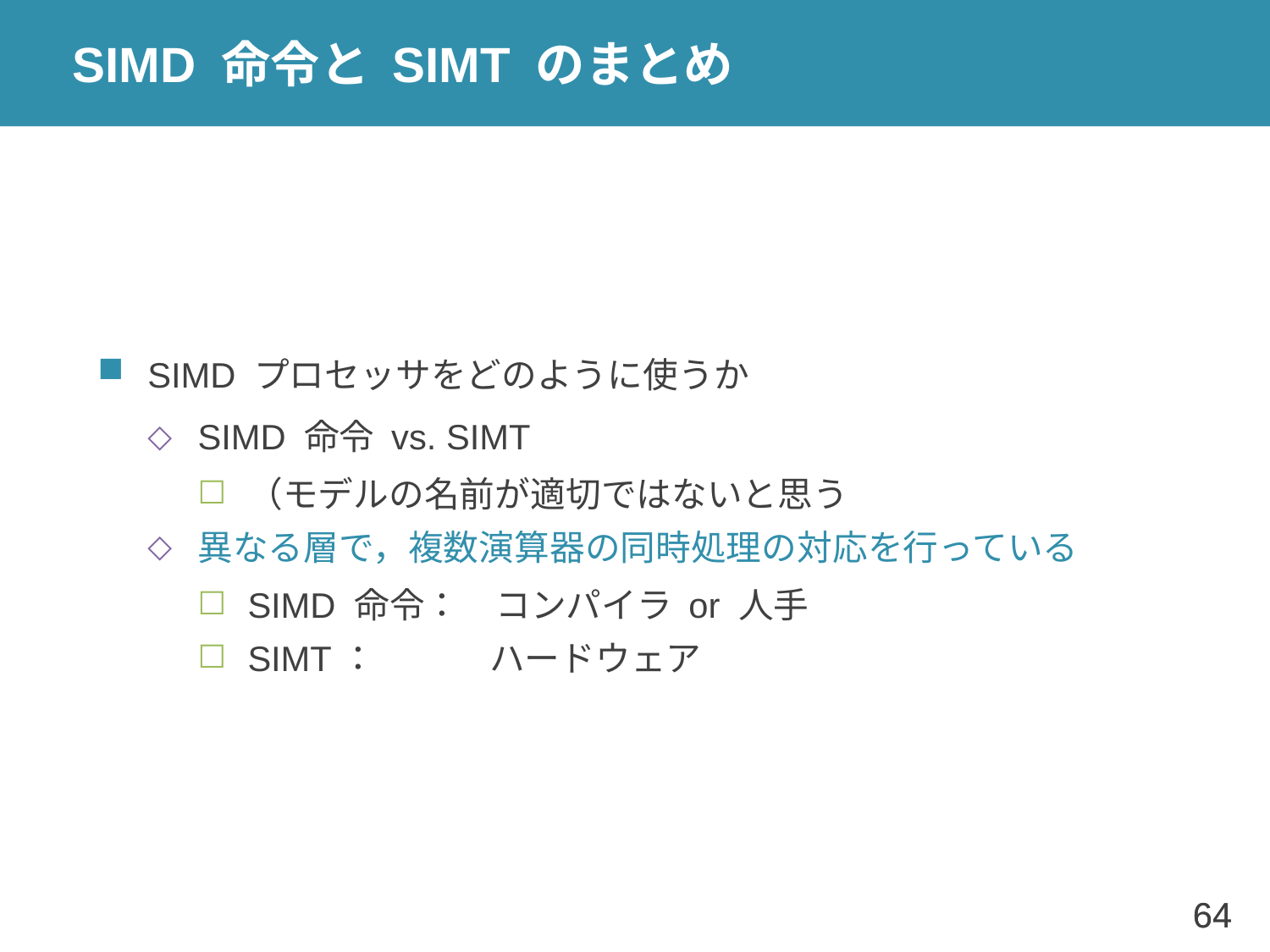

# SIMD 命令と SIMT のまとめ
SIMD プロセッサをどのように使うか
SIMD 命令 vs. SIMT
（モデルの名前が適切ではないと思う
異なる層で，複数演算器の同時処理の対応を行っている
SIMD 命令：　コンパイラ or 人手
SIMT：　　　 ハードウェア